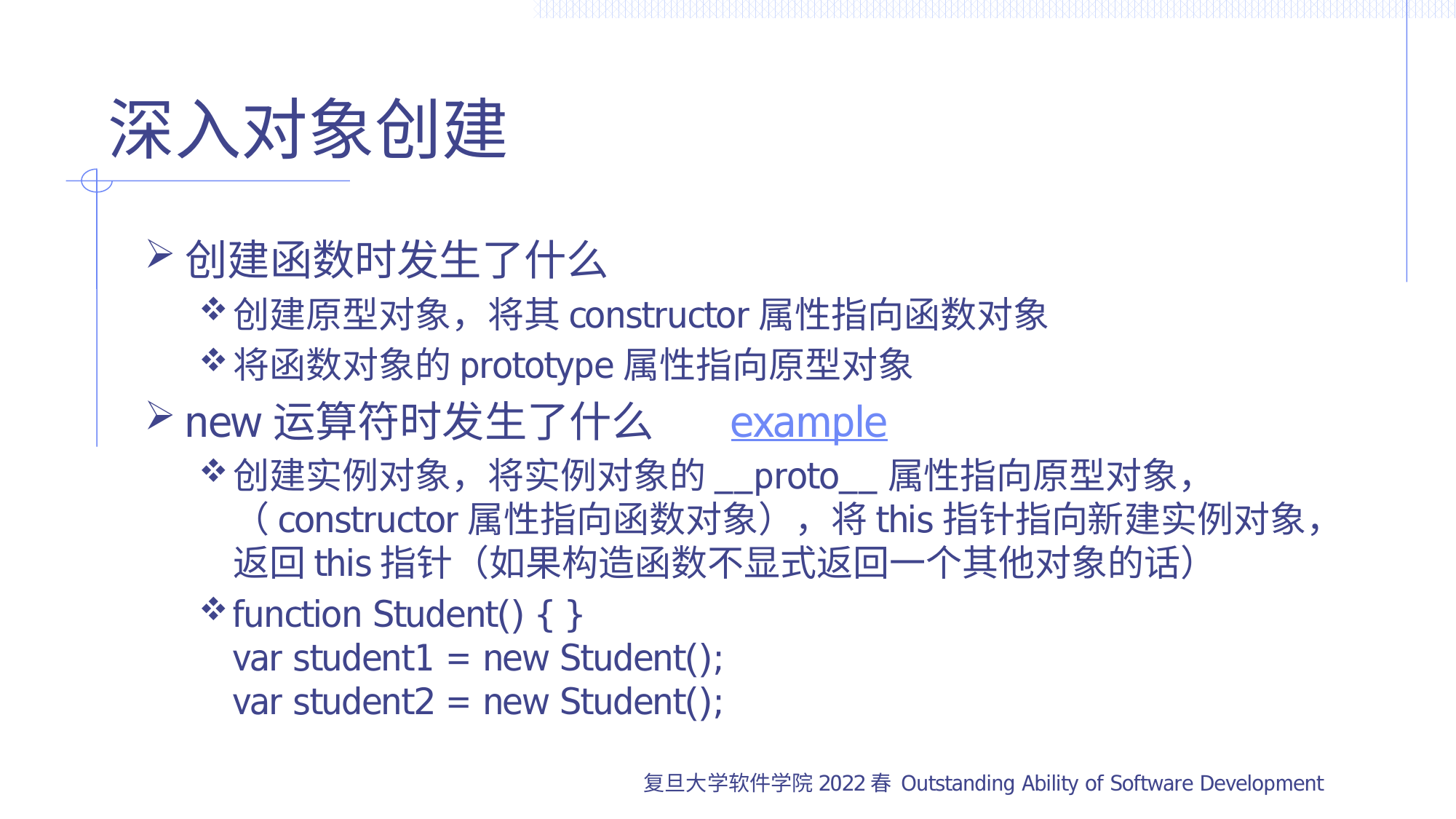

# 深入对象创建
创建函数时发生了什么
创建原型对象，将其constructor属性指向函数对象
将函数对象的prototype属性指向原型对象
new运算符时发生了什么	example
创建实例对象，将实例对象的__proto__属性指向原型对象， （constructor属性指向函数对象），将this指针指向新建实例对象，返回this指针（如果构造函数不显式返回一个其他对象的话）
function Student() { }
var student1 = new Student();
var student2 = new Student();